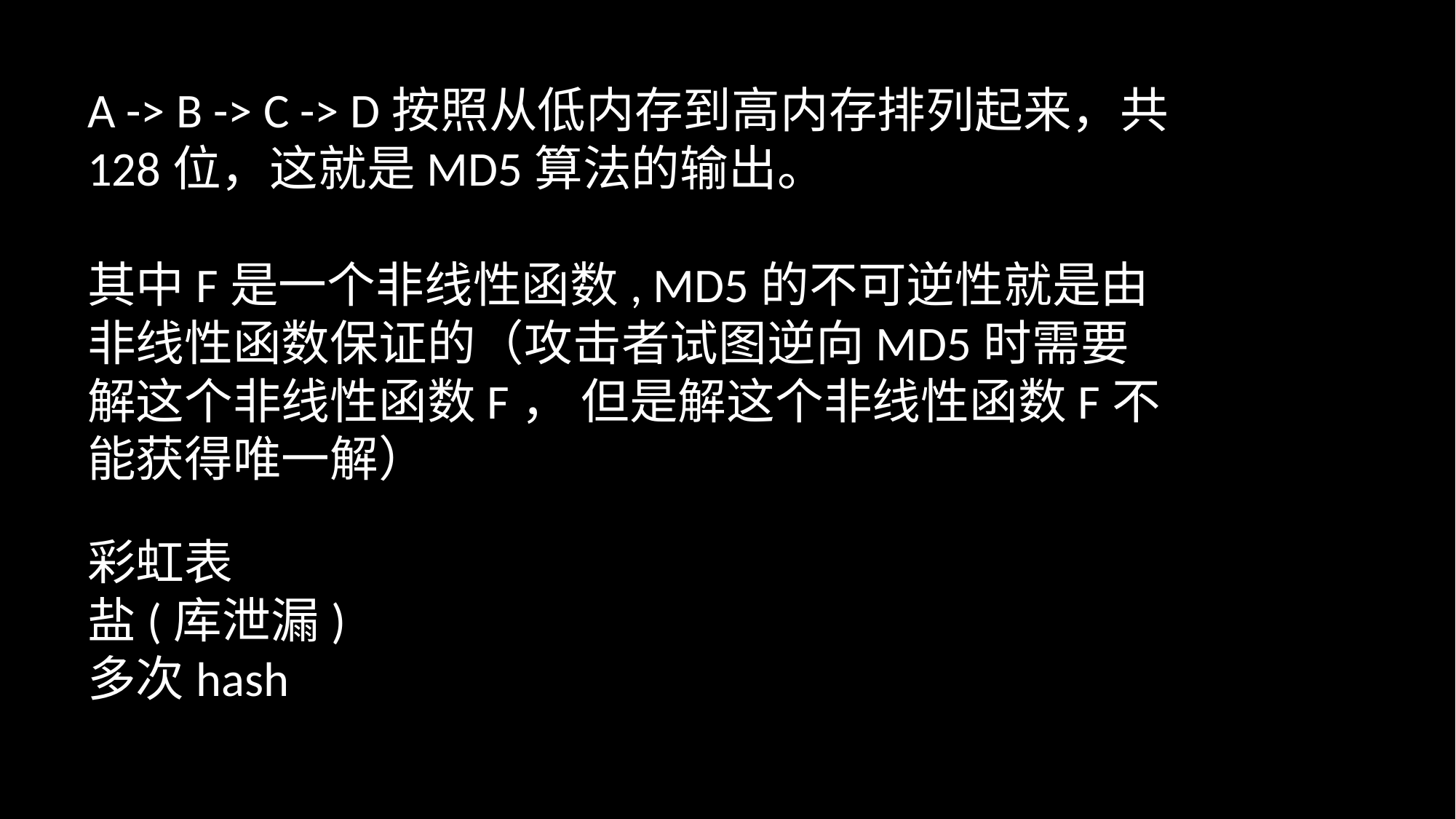

A -> B -> C -> D按照从低内存到高内存排列起来，共128位，这就是MD5算法的输出。

其中F是一个非线性函数, MD5的不可逆性就是由非线性函数保证的（攻击者试图逆向MD5时需要解这个非线性函数F， 但是解这个非线性函数F不能获得唯一解）
彩虹表
盐(库泄漏)
多次hash